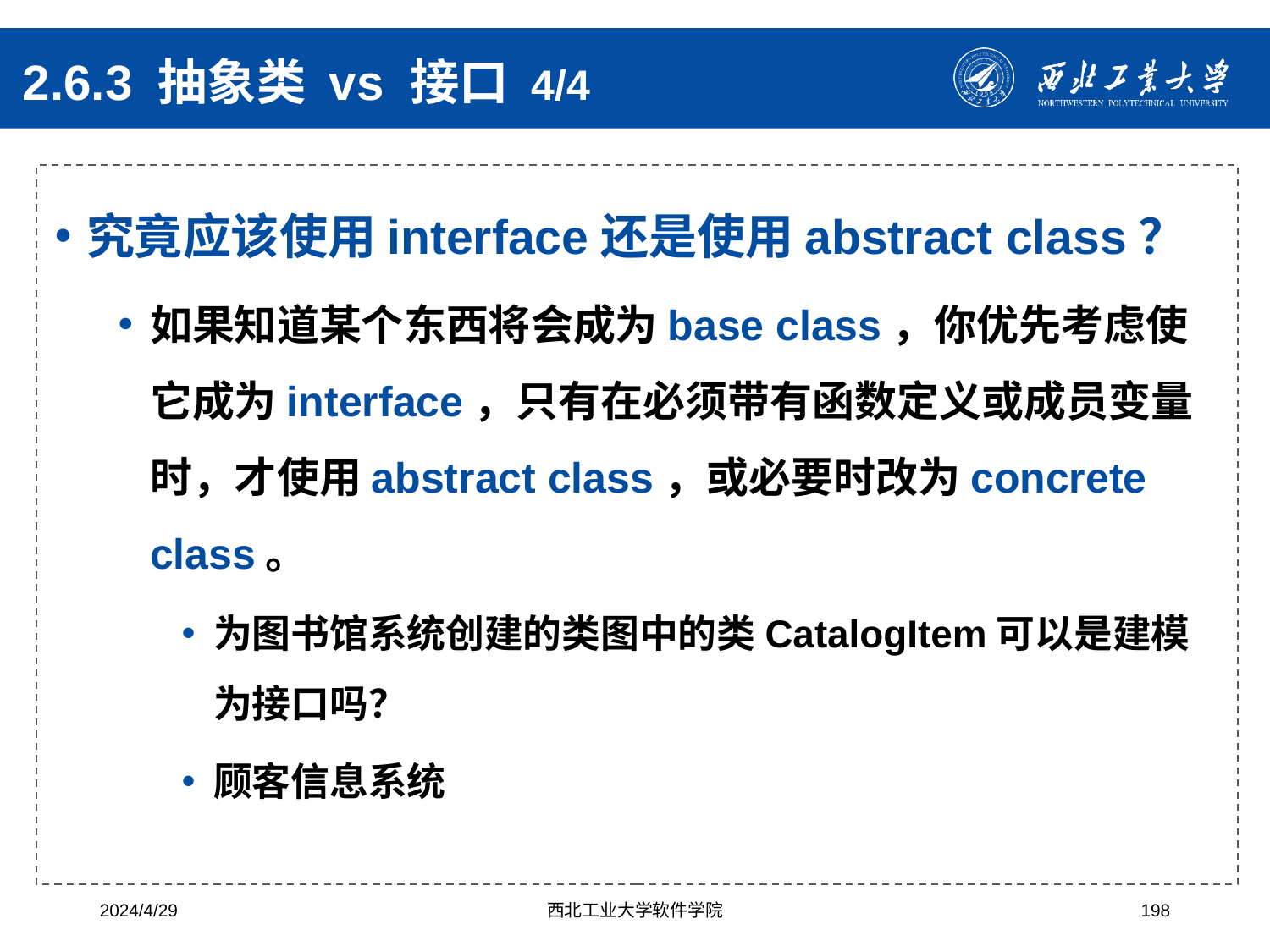

# 2.6.3 抽象类 vs 接口 4/4
究竟应该使用interface还是使用abstract class？
如果知道某个东西将会成为base class，你优先考虑使它成为interface，只有在必须带有函数定义或成员变量时，才使用abstract class，或必要时改为concrete class。
为图书馆系统创建的类图中的类CatalogItem可以是建模为接口吗？
顾客信息系统
2024/4/29
西北工业大学软件学院
198